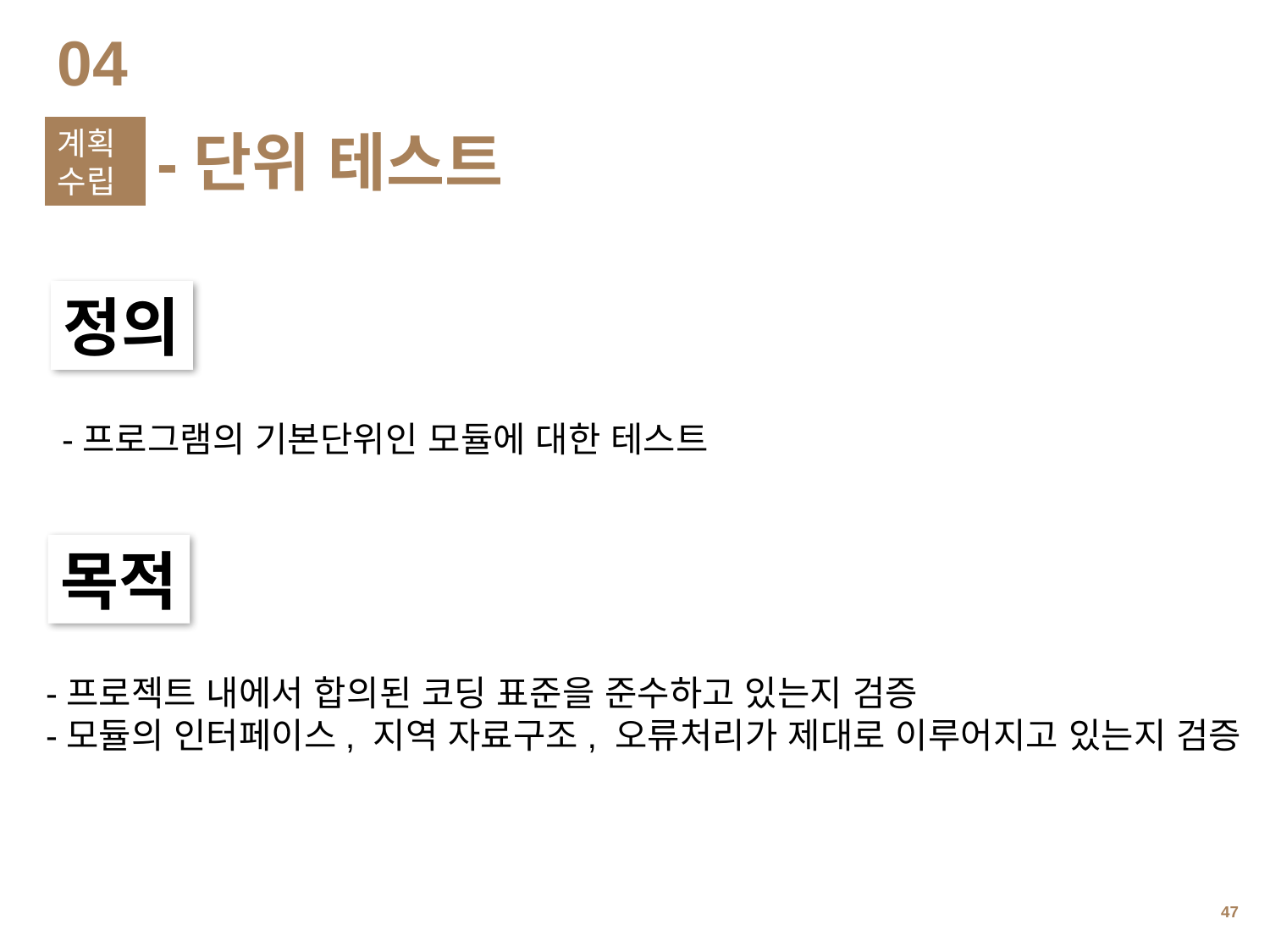

04
계획
수립
-단위 테스트
정의
-프로그램의 기본단위인 모듈에 대한 테스트
목적
-프로젝트 내에서 합의된 코딩 표준을 준수하고 있는지 검증
-모듈의 인터페이스, 지역 자료구조, 오류처리가 제대로 이루어지고 있는지 검증
47